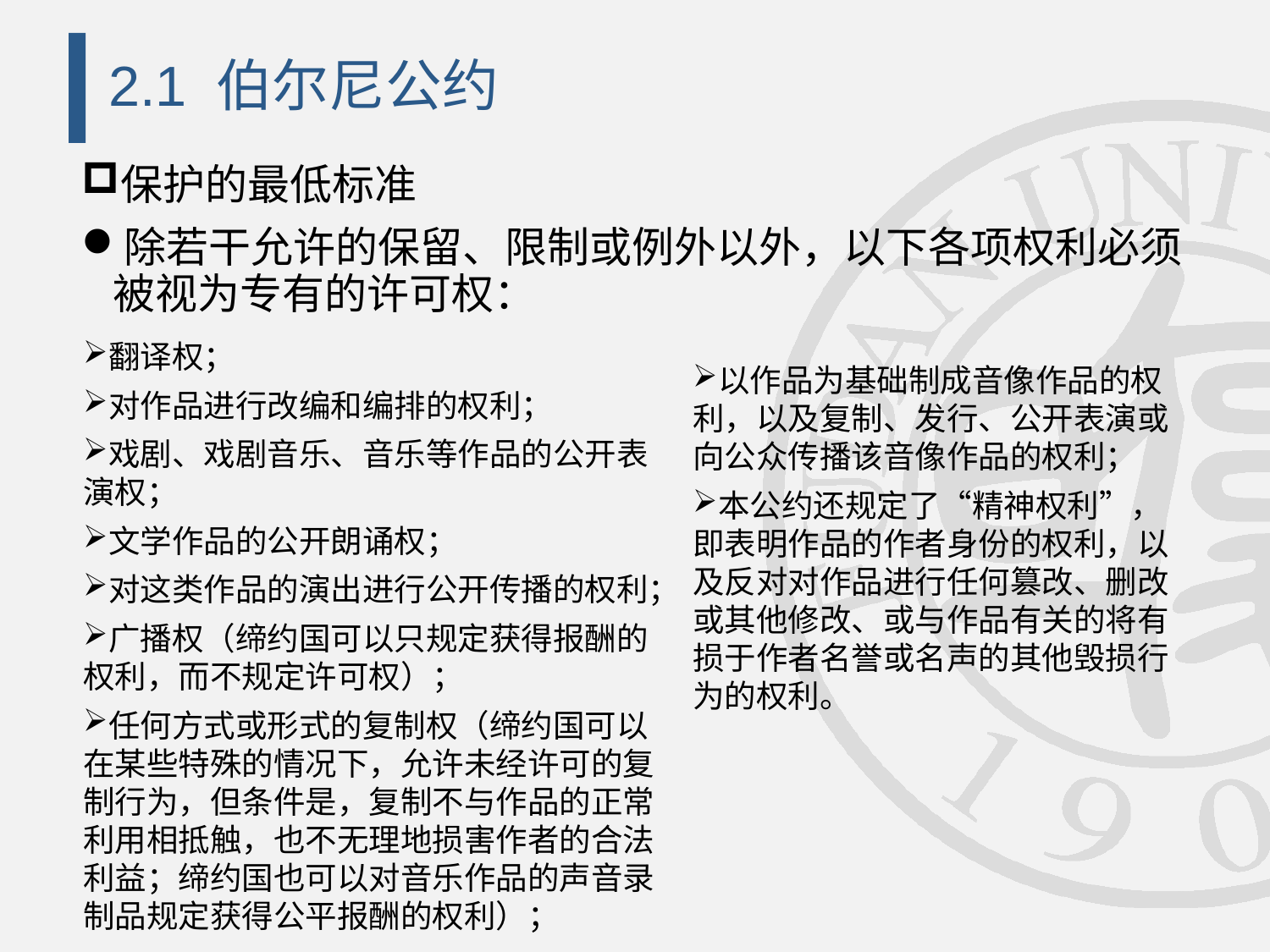

# 2.1 伯尔尼公约
保护的最低标准
除若干允许的保留、限制或例外以外，以下各项权利必须被视为专有的许可权：

翻译权；
对作品进行改编和编排的权利；
戏剧、戏剧音乐、音乐等作品的公开表演权；
文学作品的公开朗诵权；
对这类作品的演出进行公开传播的权利；
广播权（缔约国可以只规定获得报酬的权利，而不规定许可权）；
任何方式或形式的复制权（缔约国可以在某些特殊的情况下，允许未经许可的复制行为，但条件是，复制不与作品的正常利用相抵触，也不无理地损害作者的合法利益；缔约国也可以对音乐作品的声音录制品规定获得公平报酬的权利）；
以作品为基础制成音像作品的权利，以及复制、发行、公开表演或向公众传播该音像作品的权利；
本公约还规定了“精神权利”，即表明作品的作者身份的权利，以及反对对作品进行任何篡改、删改或其他修改、或与作品有关的将有损于作者名誉或名声的其他毁损行为的权利。